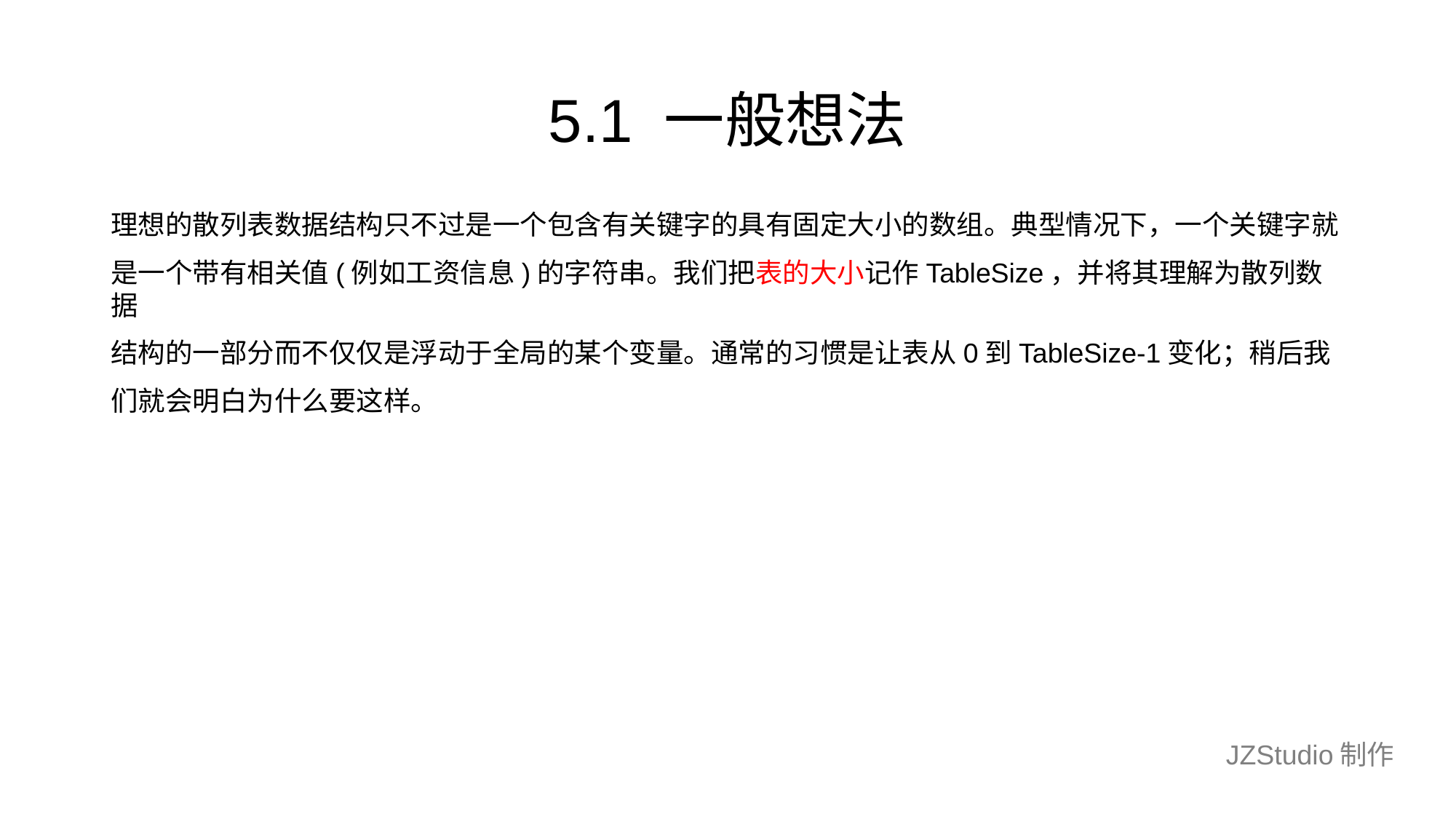

# 5.1 一般想法
理想的散列表数据结构只不过是一个包含有关键字的具有固定大小的数组。典型情况下，一个关键字就
是一个带有相关值(例如工资信息)的字符串。我们把表的大小记作TableSize，并将其理解为散列数据
结构的一部分而不仅仅是浮动于全局的某个变量。通常的习惯是让表从0到TableSize-1变化；稍后我
们就会明白为什么要这样。